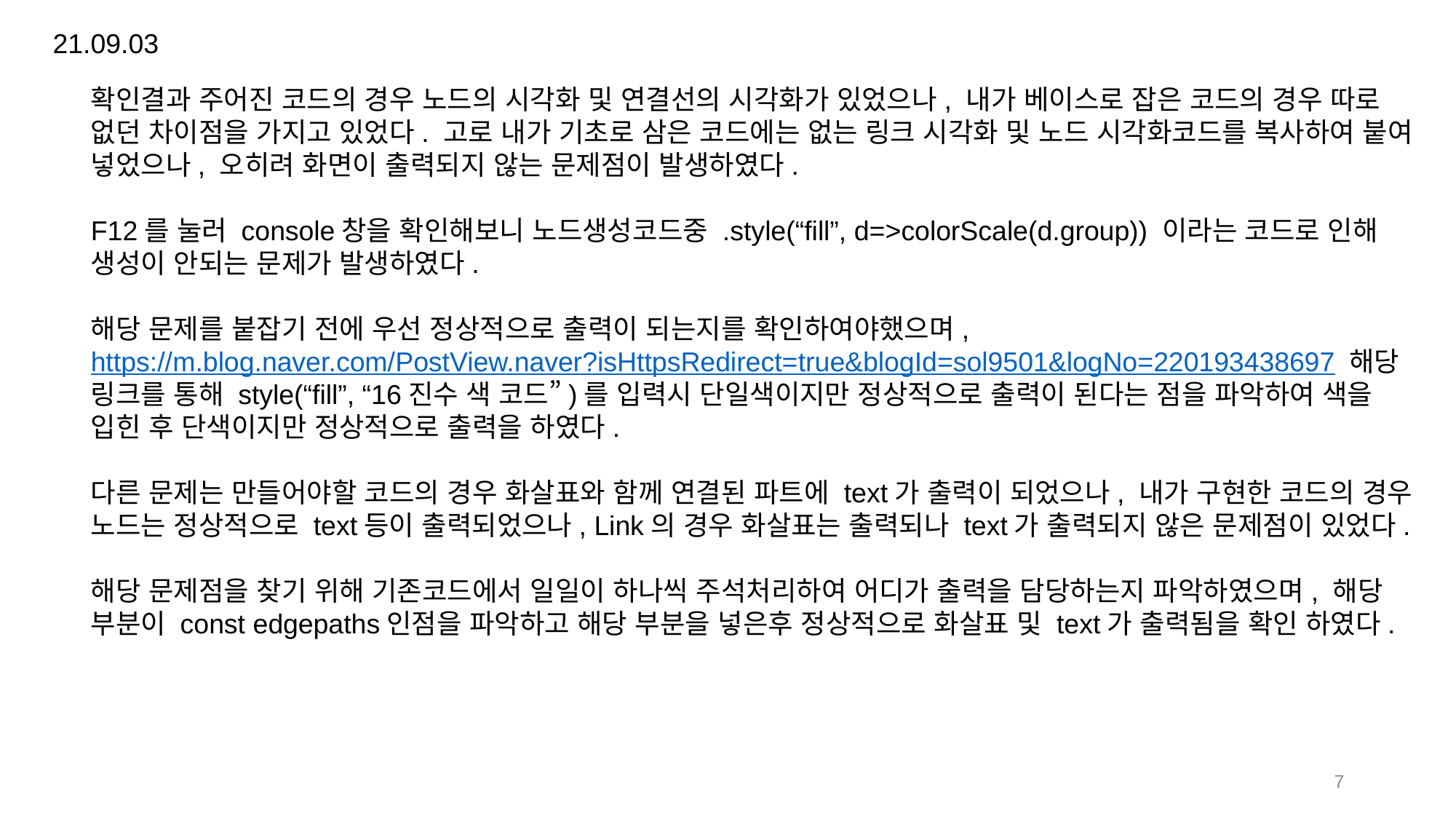

21.09.03
확인결과 주어진 코드의 경우 노드의 시각화 및 연결선의 시각화가 있었으나, 내가 베이스로 잡은 코드의 경우 따로 없던 차이점을 가지고 있었다. 고로 내가 기초로 삼은 코드에는 없는 링크 시각화 및 노드 시각화코드를 복사하여 붙여 넣었으나, 오히려 화면이 출력되지 않는 문제점이 발생하였다.

F12를 눌러 console창을 확인해보니 노드생성코드중 .style(“fill”, d=>colorScale(d.group)) 이라는 코드로 인해 생성이 안되는 문제가 발생하였다.

해당 문제를 붙잡기 전에 우선 정상적으로 출력이 되는지를 확인하여야했으며, https://m.blog.naver.com/PostView.naver?isHttpsRedirect=true&blogId=sol9501&logNo=220193438697 해당 링크를 통해 style(“fill”, “16진수 색 코드”)를 입력시 단일색이지만 정상적으로 출력이 된다는 점을 파악하여 색을 입힌 후 단색이지만 정상적으로 출력을 하였다.

다른 문제는 만들어야할 코드의 경우 화살표와 함께 연결된 파트에 text가 출력이 되었으나, 내가 구현한 코드의 경우 노드는 정상적으로 text등이 출력되었으나, Link의 경우 화살표는 출력되나 text가 출력되지 않은 문제점이 있었다.

해당 문제점을 찾기 위해 기존코드에서 일일이 하나씩 주석처리하여 어디가 출력을 담당하는지 파악하였으며, 해당 부분이 const edgepaths인점을 파악하고 해당 부분을 넣은후 정상적으로 화살표 및 text가 출력됨을 확인 하였다.
7